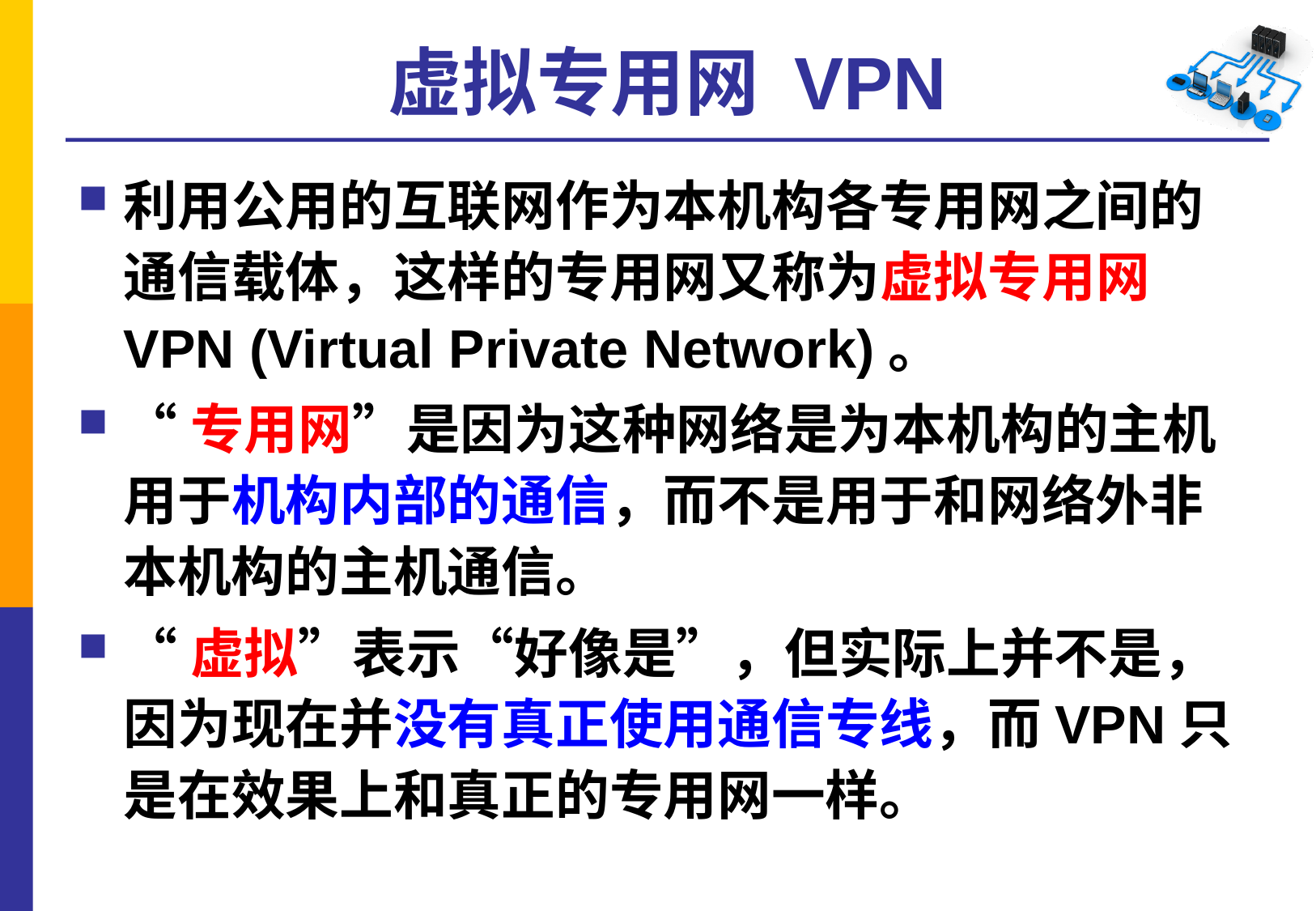

# 虚拟专用网 VPN
利用公用的互联网作为本机构各专用网之间的通信载体，这样的专用网又称为虚拟专用网VPN (Virtual Private Network)。
“专用网”是因为这种网络是为本机构的主机用于机构内部的通信，而不是用于和网络外非本机构的主机通信。
“虚拟”表示“好像是”，但实际上并不是，因为现在并没有真正使用通信专线，而VPN只是在效果上和真正的专用网一样。